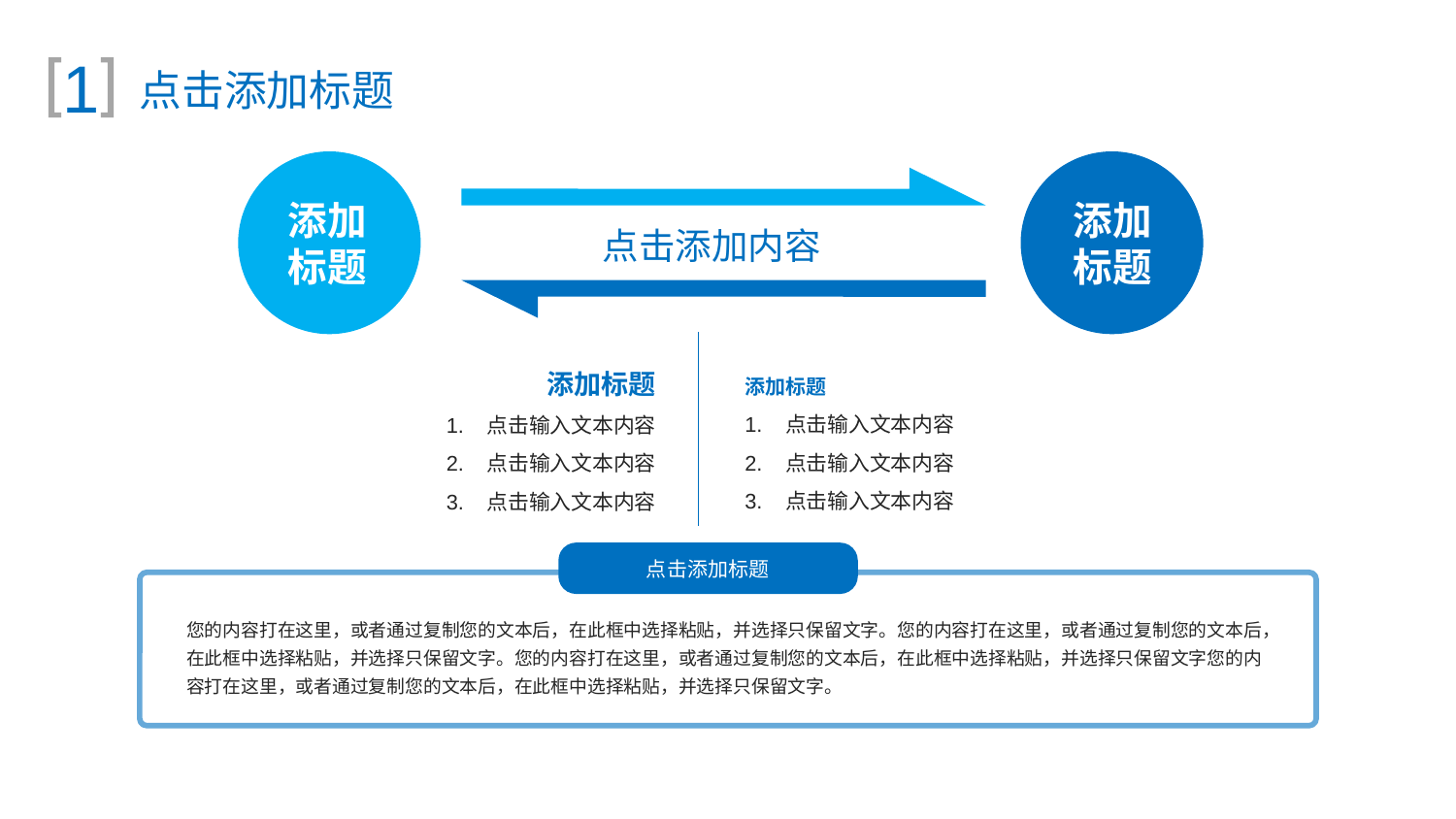

1
点击添加标题

添加标题
添加标题
点击添加内容

添加标题
点击输入文本内容
点击输入文本内容
点击输入文本内容
添加标题
点击输入文本内容
点击输入文本内容
点击输入文本内容
点击添加标题

您的内容打在这里，或者通过复制您的文本后，在此框中选择粘贴，并选择只保留文字。您的内容打在这里，或者通过复制您的文本后，在此框中选择粘贴，并选择只保留文字。您的内容打在这里，或者通过复制您的文本后，在此框中选择粘贴，并选择只保留文字您的内容打在这里，或者通过复制您的文本后，在此框中选择粘贴，并选择只保留文字。